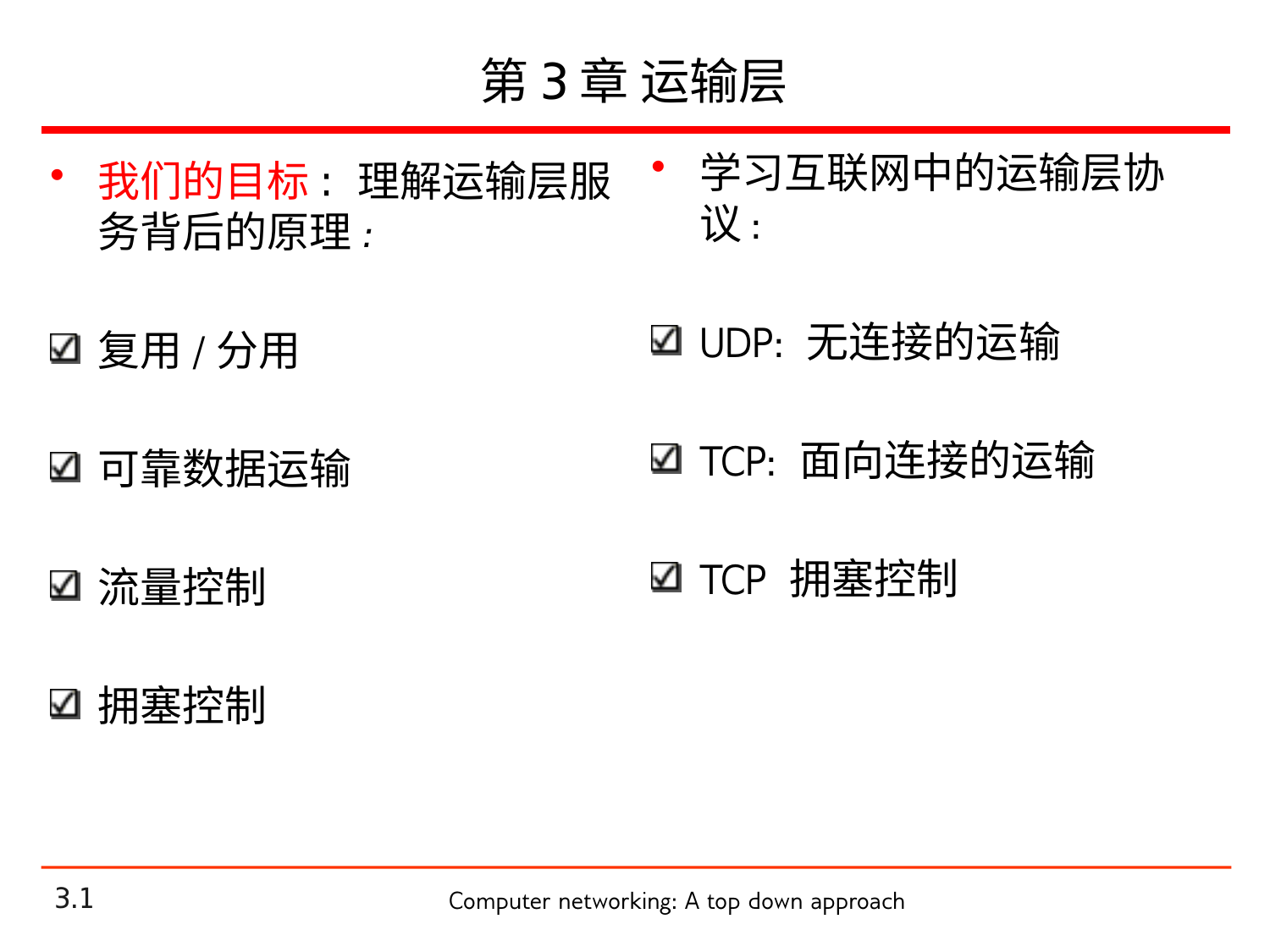

# 第3章 运输层
学习互联网中的运输层协议:

UDP: 无连接的运输

TCP: 面向连接的运输

TCP 拥塞控制

我们的目标: 理解运输层服务背后的原理:

复用/分用

可靠数据运输

流量控制

拥塞控制
Computer networking: A top down approach